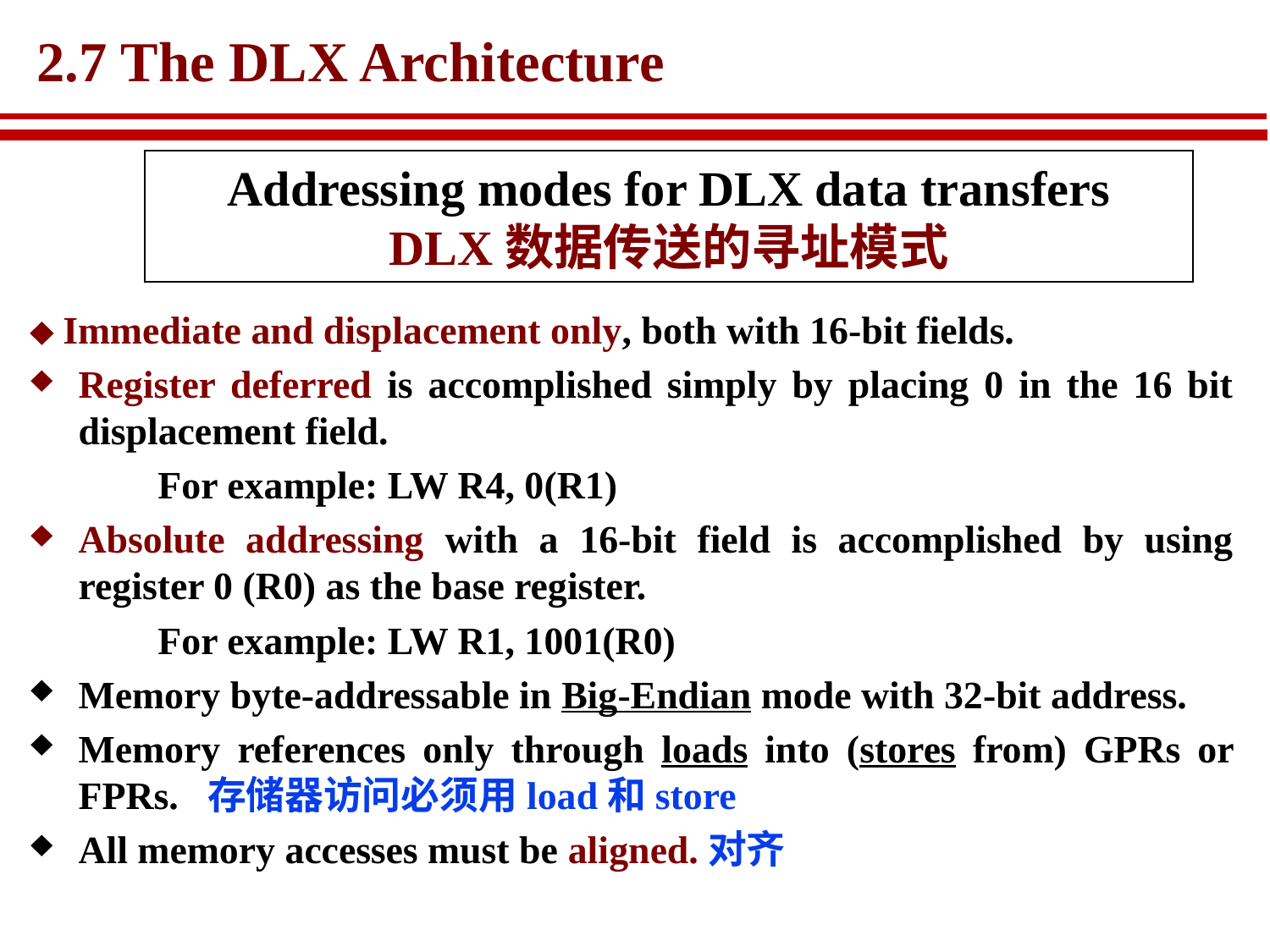

# 2.7 The DLX Architecture
Addressing modes for DLX data transfers
DLX数据传送的寻址模式
♦ Immediate and displacement only, both with 16-bit fields.
Register deferred is accomplished simply by placing 0 in the 16 bit displacement field.
	For example: LW R4, 0(R1)
Absolute addressing with a 16-bit field is accomplished by using register 0 (R0) as the base register.
	For example: LW R1, 1001(R0)
Memory byte-addressable in Big-Endian mode with 32-bit address.
Memory references only through loads into (stores from) GPRs or FPRs.  存储器访问必须用load和store
All memory accesses must be aligned.对齐